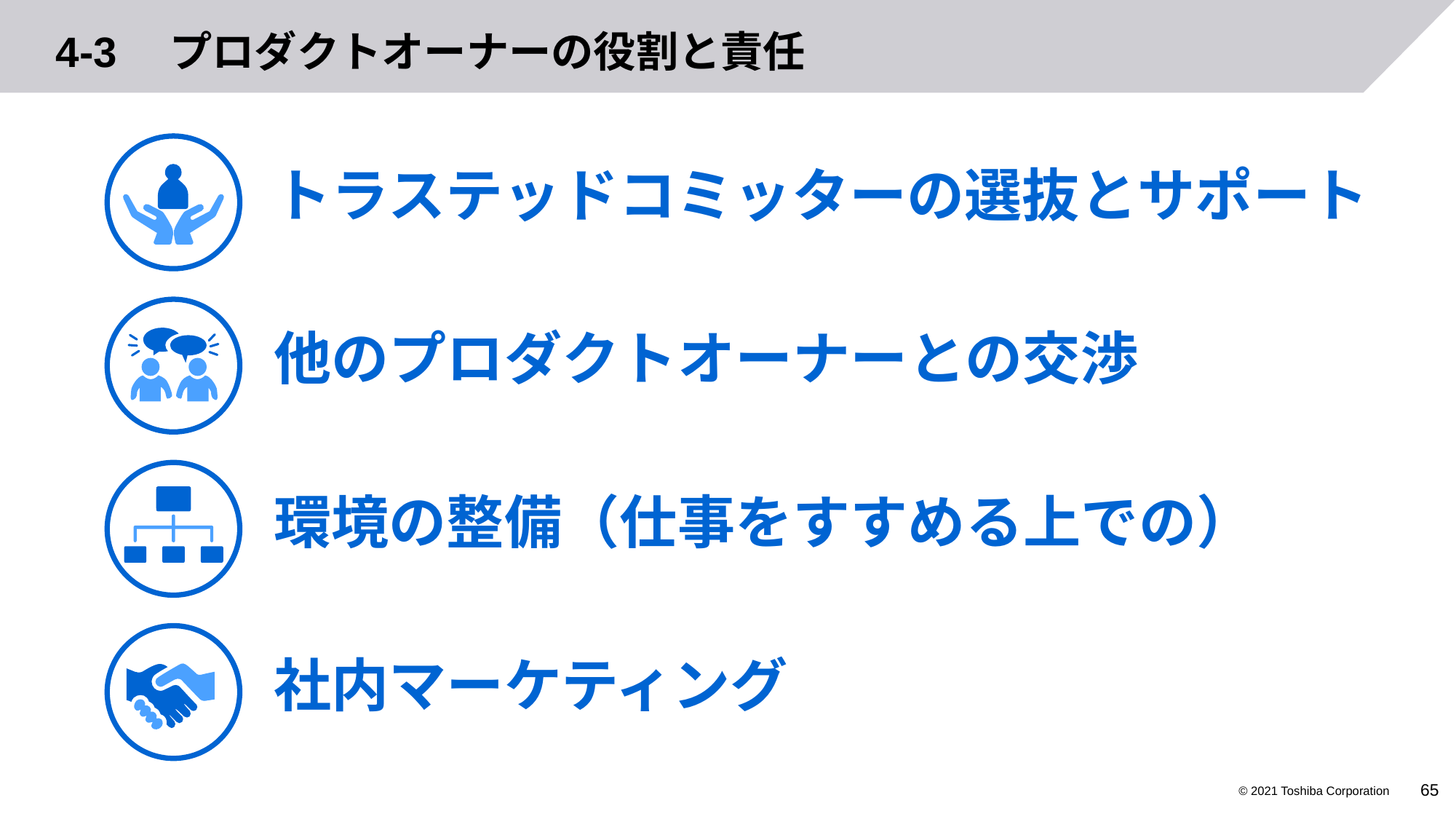

# 4-3　プロダクトオーナーの役割と責任

トラステッドコミッターの選抜とサポート

他のプロダクトオーナーとの交渉

環境の整備（仕事をすすめる上での）

社内マーケティング